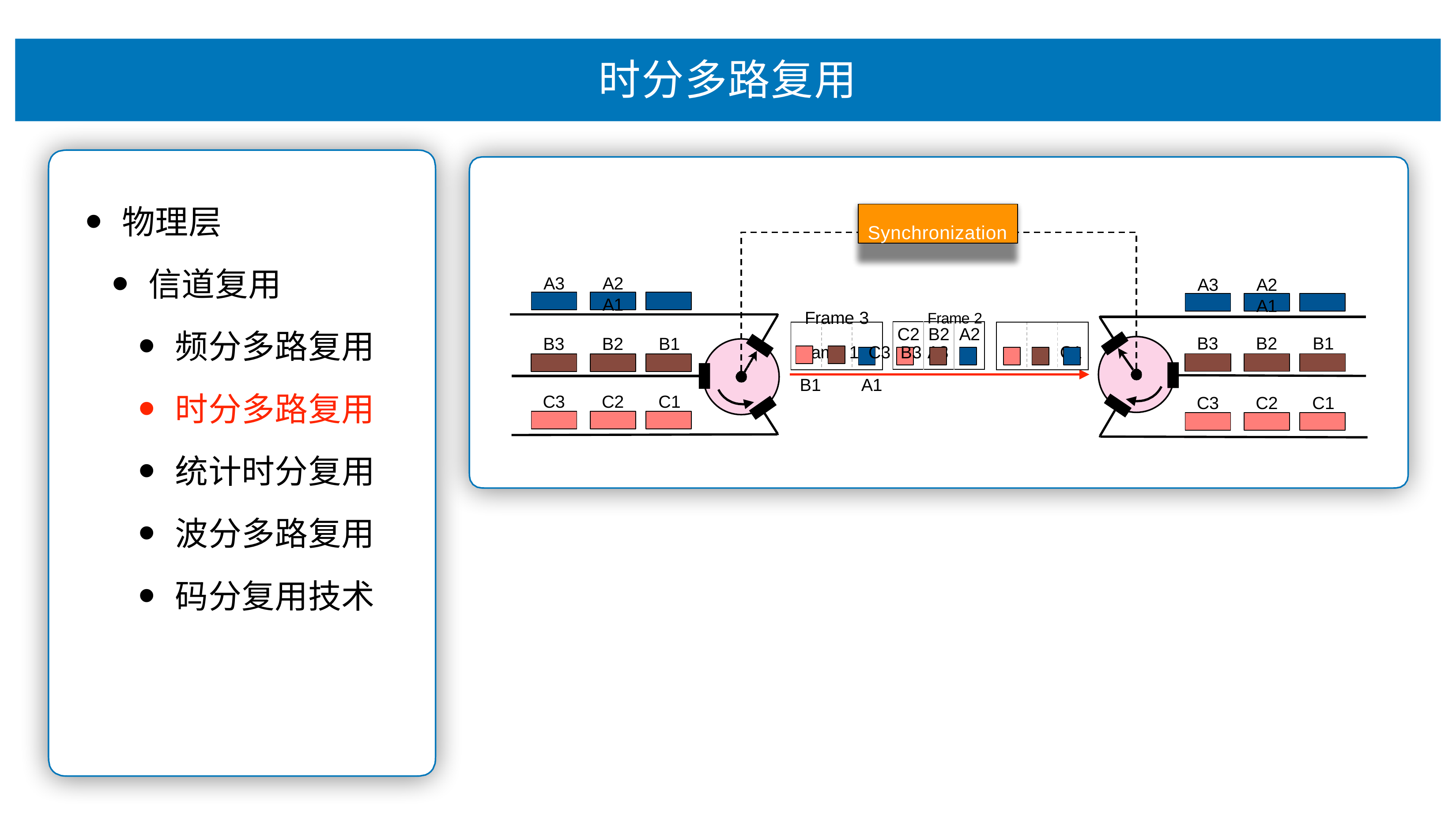

# 时分多路复⽤

物理层
信道复⽤
频分多路复⽤
时分多路复⽤
统计时分复⽤
波分多路复⽤
码分复⽤技术

Synchronization

A3
A2	A1
A3
A2	A1
Frame 3	Frame 2		Frame 1  C3  B3	A3		C1  B1	A1

| C2 | B2 | A2 |
| --- | --- | --- |

B3
B2	B1
B3
B2	B1

C3
C2	C1

C3
C2	C1